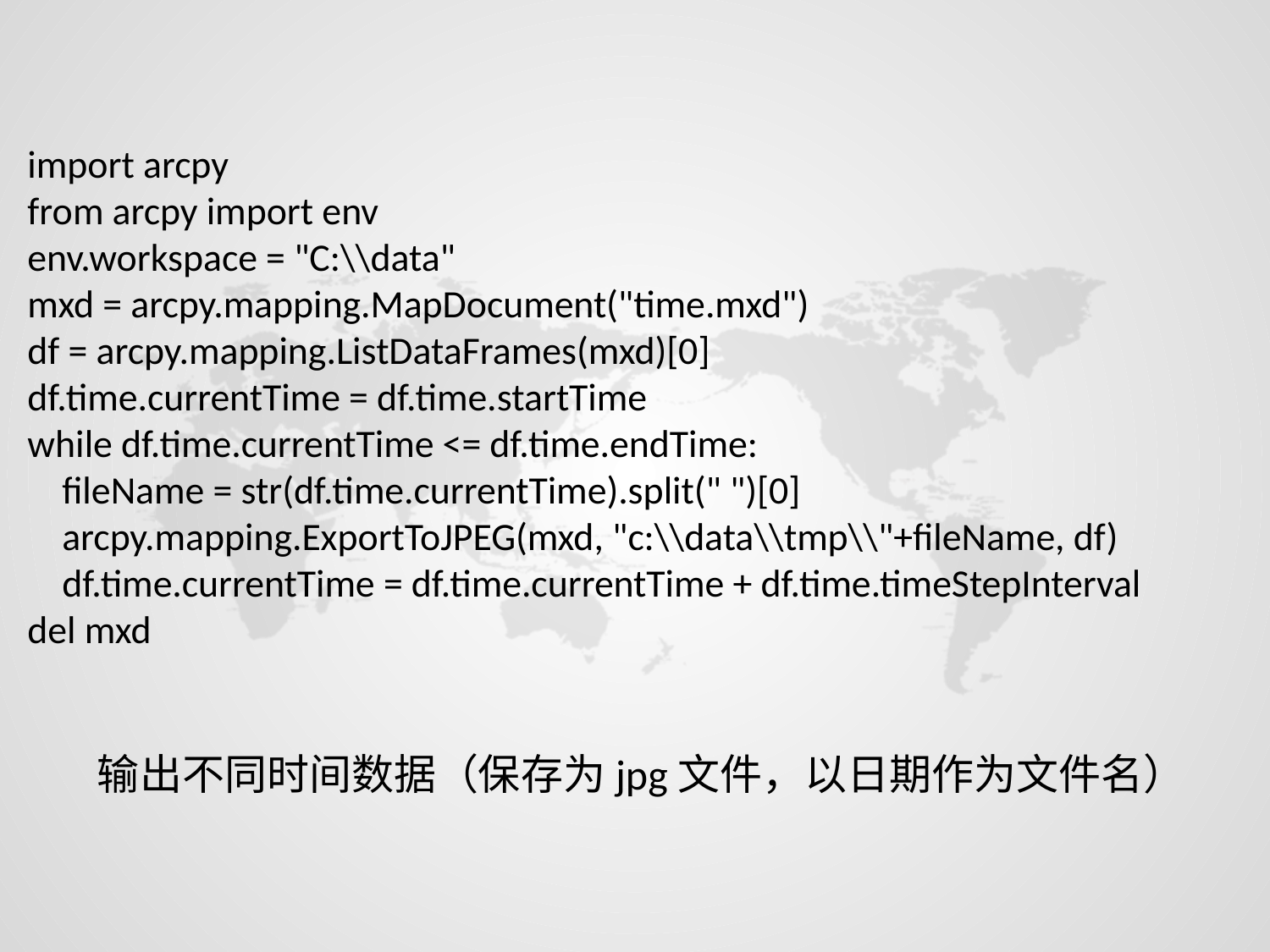

import arcpy
from arcpy import env
env.workspace = "C:\\data"
mxd = arcpy.mapping.MapDocument("time.mxd")
df = arcpy.mapping.ListDataFrames(mxd)[0]
df.time.currentTime = df.time.startTime
while df.time.currentTime <= df.time.endTime:
    fileName = str(df.time.currentTime).split(" ")[0]
    arcpy.mapping.ExportToJPEG(mxd, "c:\\data\\tmp\\"+fileName, df)
    df.time.currentTime = df.time.currentTime + df.time.timeStepInterval
del mxd
输出不同时间数据（保存为jpg文件，以日期作为文件名）